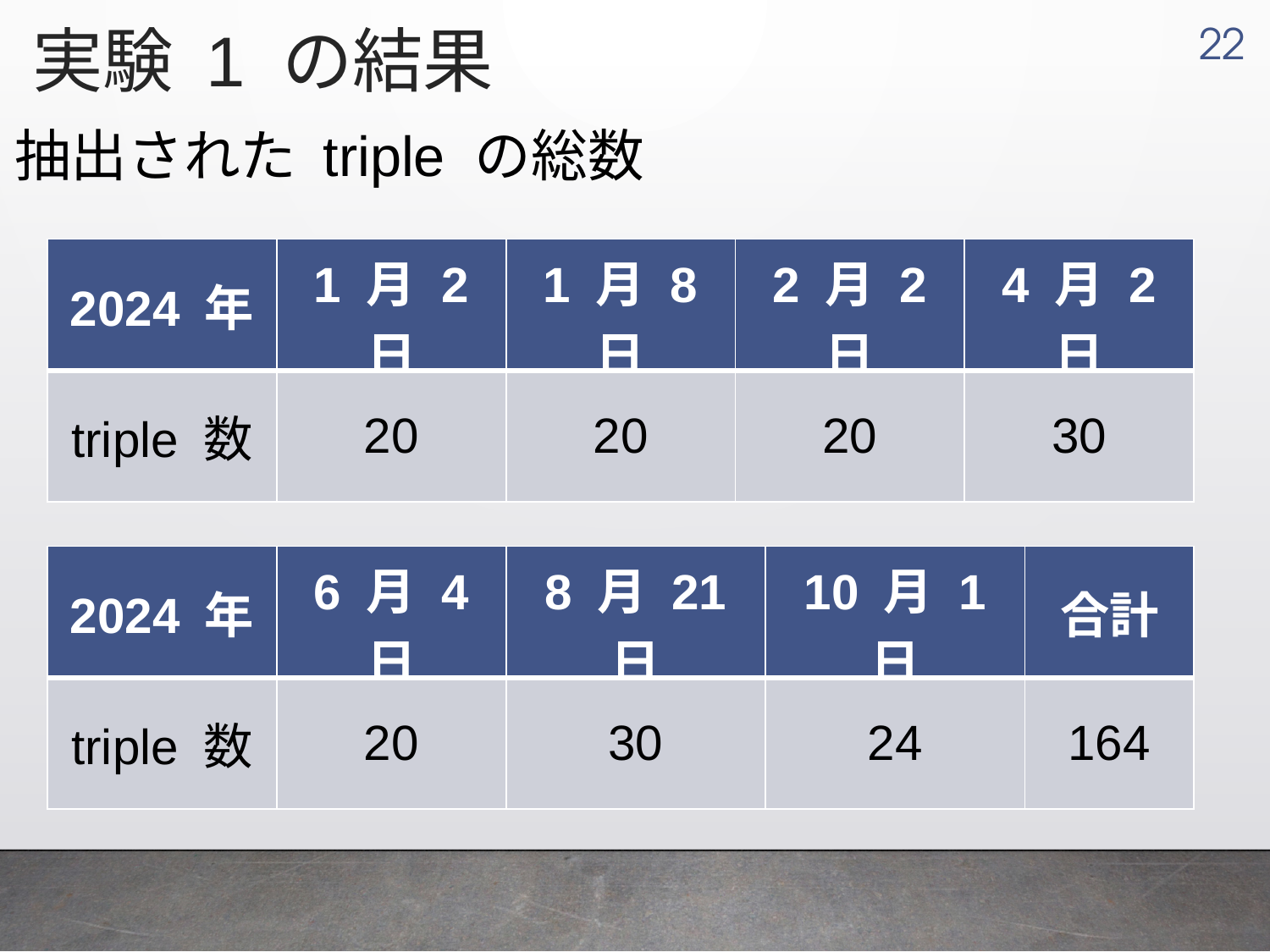

実験 1 の結果
22
抽出された triple の総数
| 2024 年 | 1 月 2 日 | 1 月 8 日 | 2 月 2 日 | 4 月 2 日 |
| --- | --- | --- | --- | --- |
| triple 数 | 20 | 20 | 20 | 30 |
| 2024 年 | 6 月 4 日 | 8 月 21 日 | 10 月 1 日 | 合計 |
| --- | --- | --- | --- | --- |
| triple 数 | 20 | 30 | 24 | 164 |